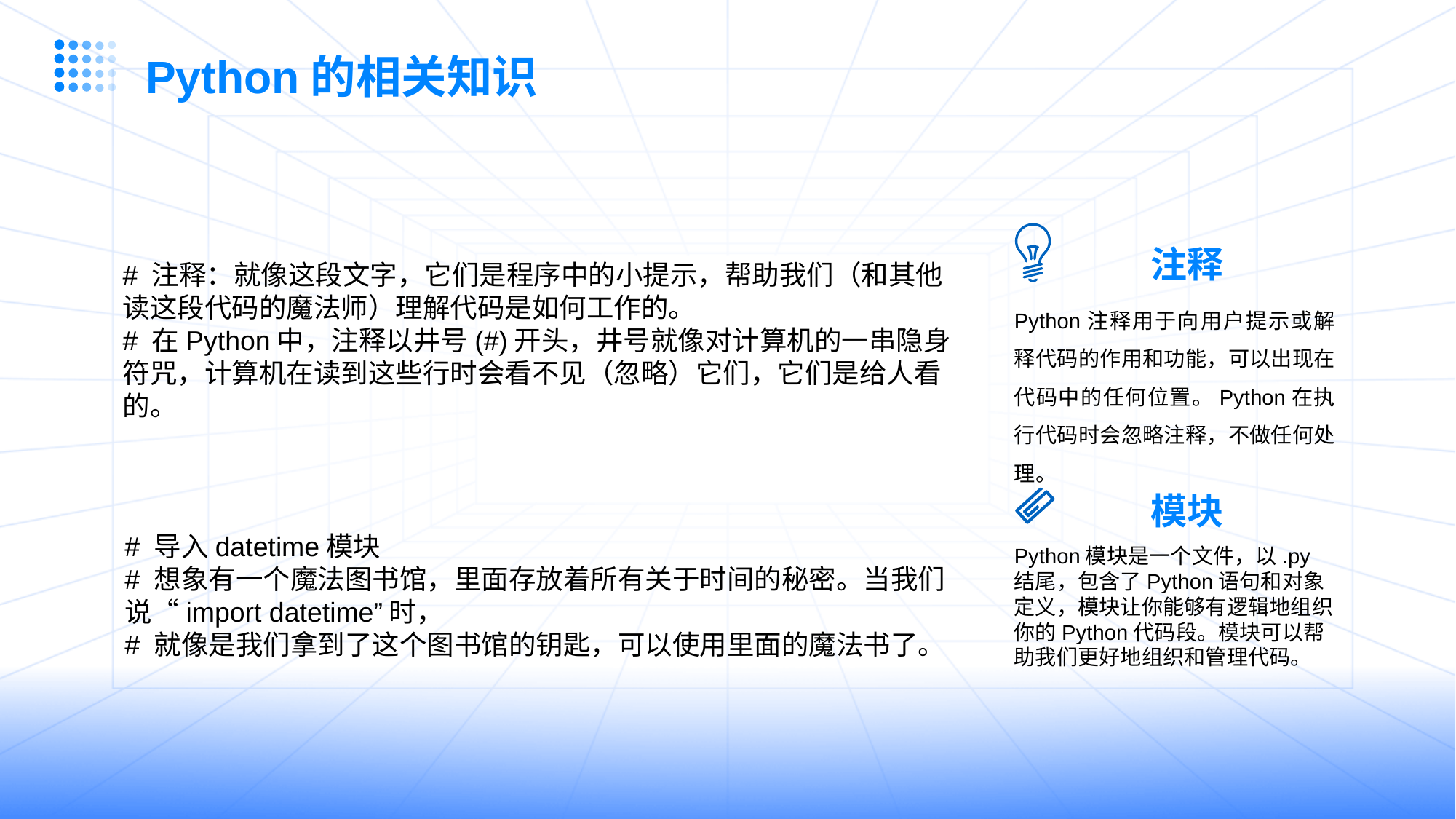

Python的相关知识

注释
# 注释：就像这段文字，它们是程序中的小提示，帮助我们（和其他读这段代码的魔法师）理解代码是如何工作的。
# 在Python中，注释以井号(#)开头，井号就像对计算机的一串隐身符咒，计算机在读到这些行时会看不见（忽略）它们，它们是给人看的。
Python注释用于向用户提示或解释代码的作用和功能，可以出现在代码中的任何位置。Python在执行代码时会忽略注释，不做任何处理。
模块

# 导入datetime模块
# 想象有一个魔法图书馆，里面存放着所有关于时间的秘密。当我们说“import datetime”时，
# 就像是我们拿到了这个图书馆的钥匙，可以使用里面的魔法书了。
Python模块是一个文件，以.py结尾，包含了Python语句和对象定义，模块让你能够有逻辑地组织你的Python代码段。模块可以帮助我们更好地组织和管理代码。